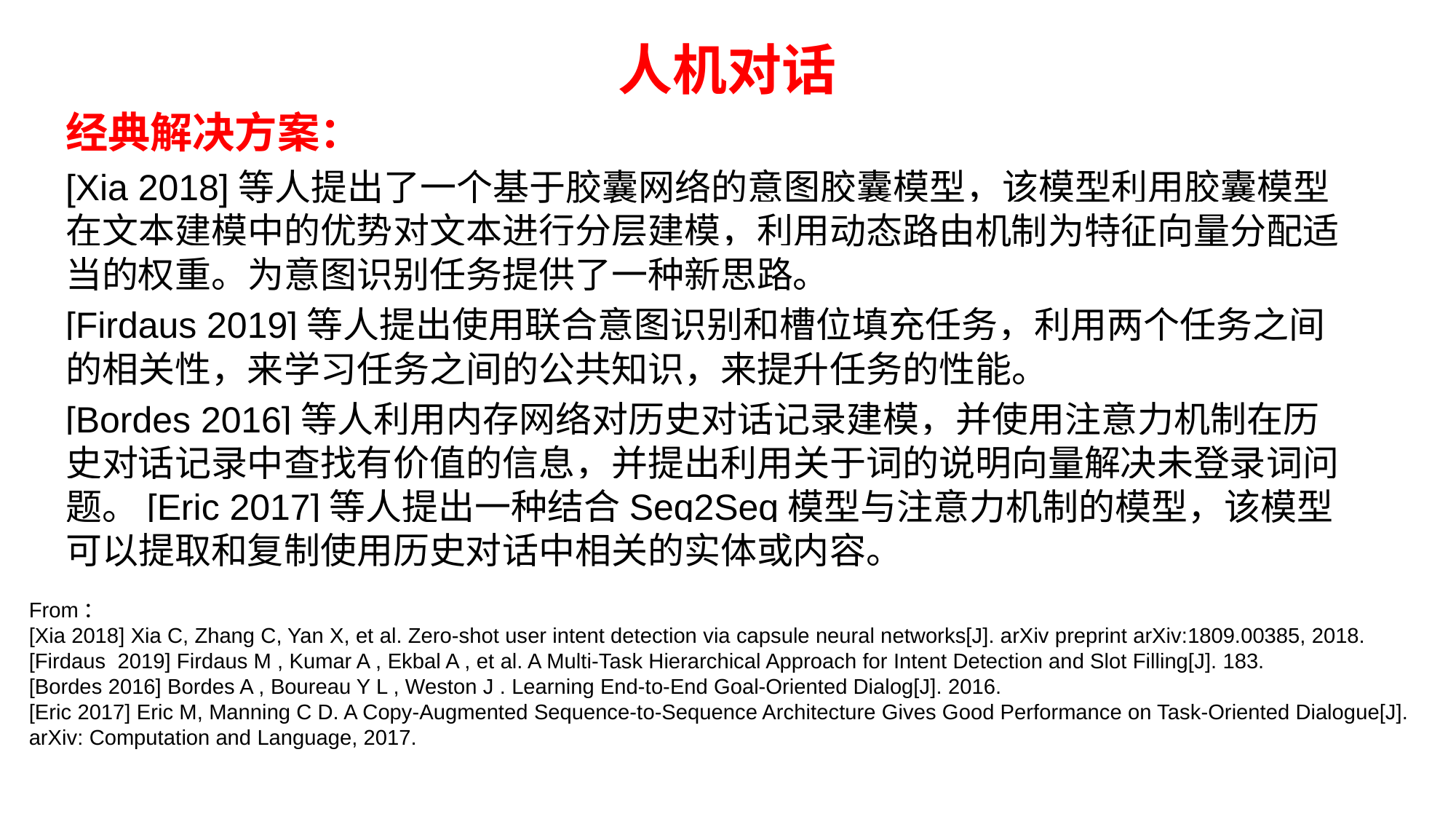

# 人机对话
经典解决方案：
[Xia 2018]等人提出了一个基于胶囊网络的意图胶囊模型，该模型利用胶囊模型在文本建模中的优势对文本进行分层建模，利用动态路由机制为特征向量分配适当的权重。为意图识别任务提供了一种新思路。
[Firdaus 2019]等人提出使用联合意图识别和槽位填充任务，利用两个任务之间的相关性，来学习任务之间的公共知识，来提升任务的性能。
[Bordes 2016]等人利用内存网络对历史对话记录建模，并使用注意力机制在历史对话记录中查找有价值的信息，并提出利用关于词的说明向量解决未登录词问题。[Eric 2017]等人提出一种结合Seq2Seq模型与注意力机制的模型，该模型可以提取和复制使用历史对话中相关的实体或内容。
From：
[Xia 2018] Xia C, Zhang C, Yan X, et al. Zero-shot user intent detection via capsule neural networks[J]. arXiv preprint arXiv:1809.00385, 2018.
[Firdaus  2019] Firdaus M , Kumar A , Ekbal A , et al. A Multi-Task Hierarchical Approach for Intent Detection and Slot Filling[J]. 183.
[Bordes 2016] Bordes A , Boureau Y L , Weston J . Learning End-to-End Goal-Oriented Dialog[J]. 2016.
[Eric 2017] Eric M, Manning C D. A Copy-Augmented Sequence-to-Sequence Architecture Gives Good Performance on Task-Oriented Dialogue[J]. arXiv: Computation and Language, 2017.